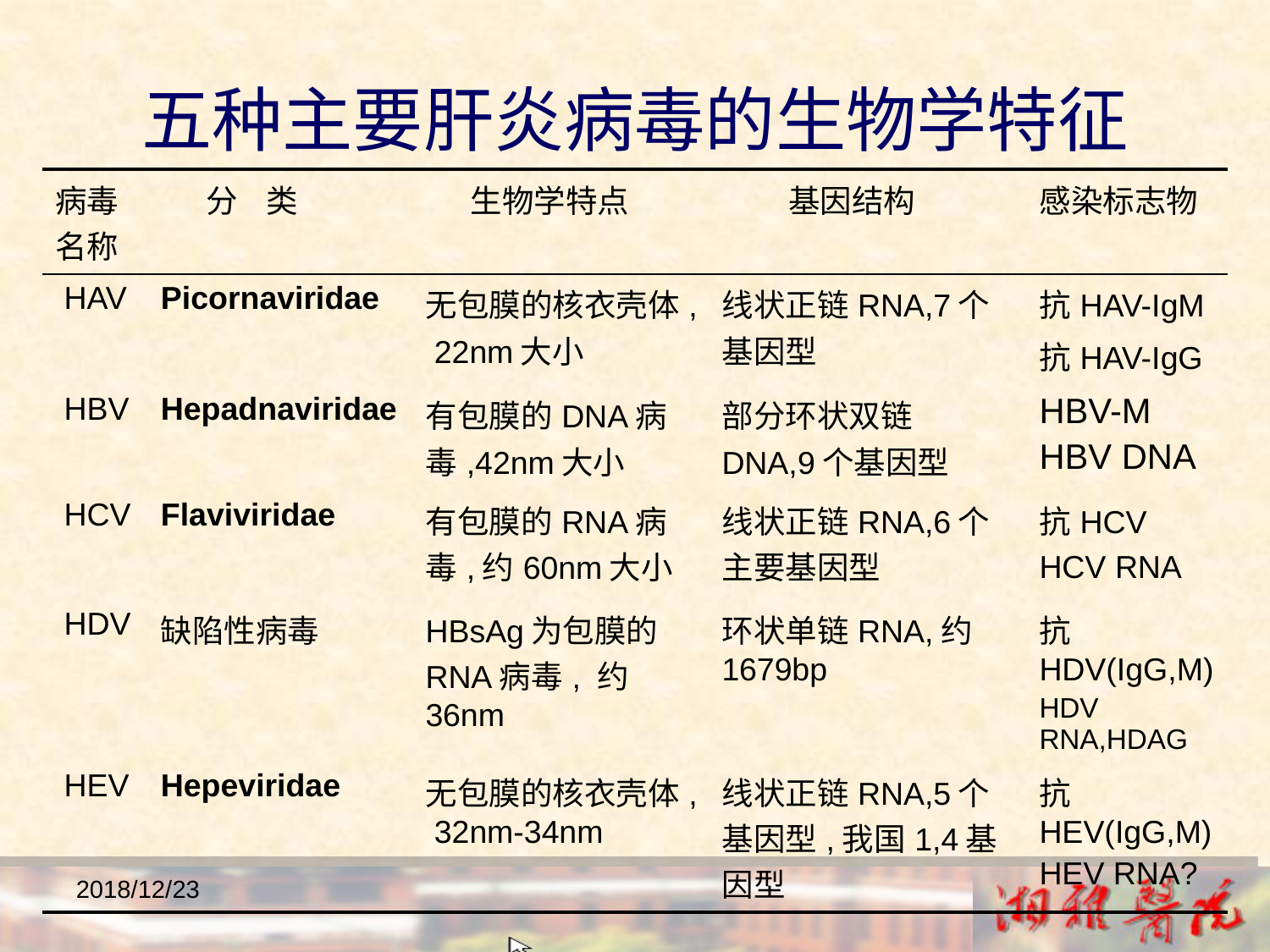

五种主要肝炎病毒的生物学特征
| 病毒名称 | 分 类 | 生物学特点 | 基因结构 | 感染标志物 |
| --- | --- | --- | --- | --- |
| HAV | Picornaviridae | 无包膜的核衣壳体, 22nm大小 | 线状正链RNA,7个基因型 | 抗HAV-IgM 抗HAV-IgG |
| HBV | Hepadnaviridae | 有包膜的DNA病毒,42nm大小 | 部分环状双链DNA,9个基因型 | HBV-M HBV DNA |
| HCV | Flaviviridae | 有包膜的RNA病毒,约60nm大小 | 线状正链RNA,6个主要基因型 | 抗HCV HCV RNA |
| HDV | 缺陷性病毒 | HBsAg为包膜的RNA病毒, 约36nm | 环状单链RNA,约1679bp | 抗HDV(IgG,M) HDV RNA,HDAG |
| HEV | Hepeviridae | 无包膜的核衣壳体, 32nm-34nm | 线状正链RNA,5个基因型,我国1,4基因型 | 抗HEV(IgG,M) HEV RNA? |
2018/12/23